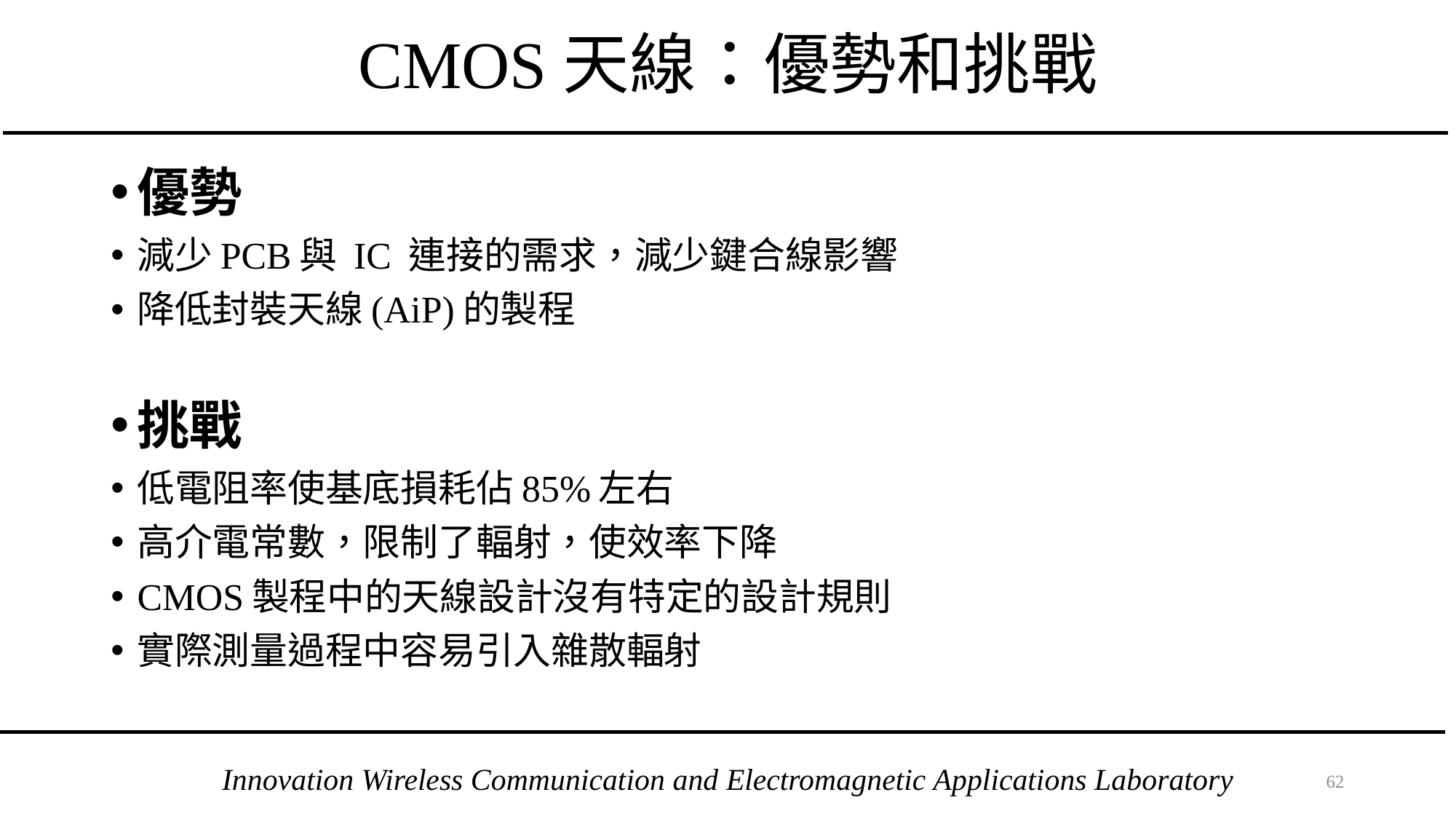

# CMOS天線：優勢和挑戰
優勢
減少PCB與 IC 連接的需求，減少鍵合線影響
降低封裝天線(AiP)的製程

挑戰
低電阻率使基底損耗佔85%左右
高介電常數，限制了輻射，使效率下降
CMOS製程中的天線設計沒有特定的設計規則
實際測量過程中容易引入雜散輻射

62